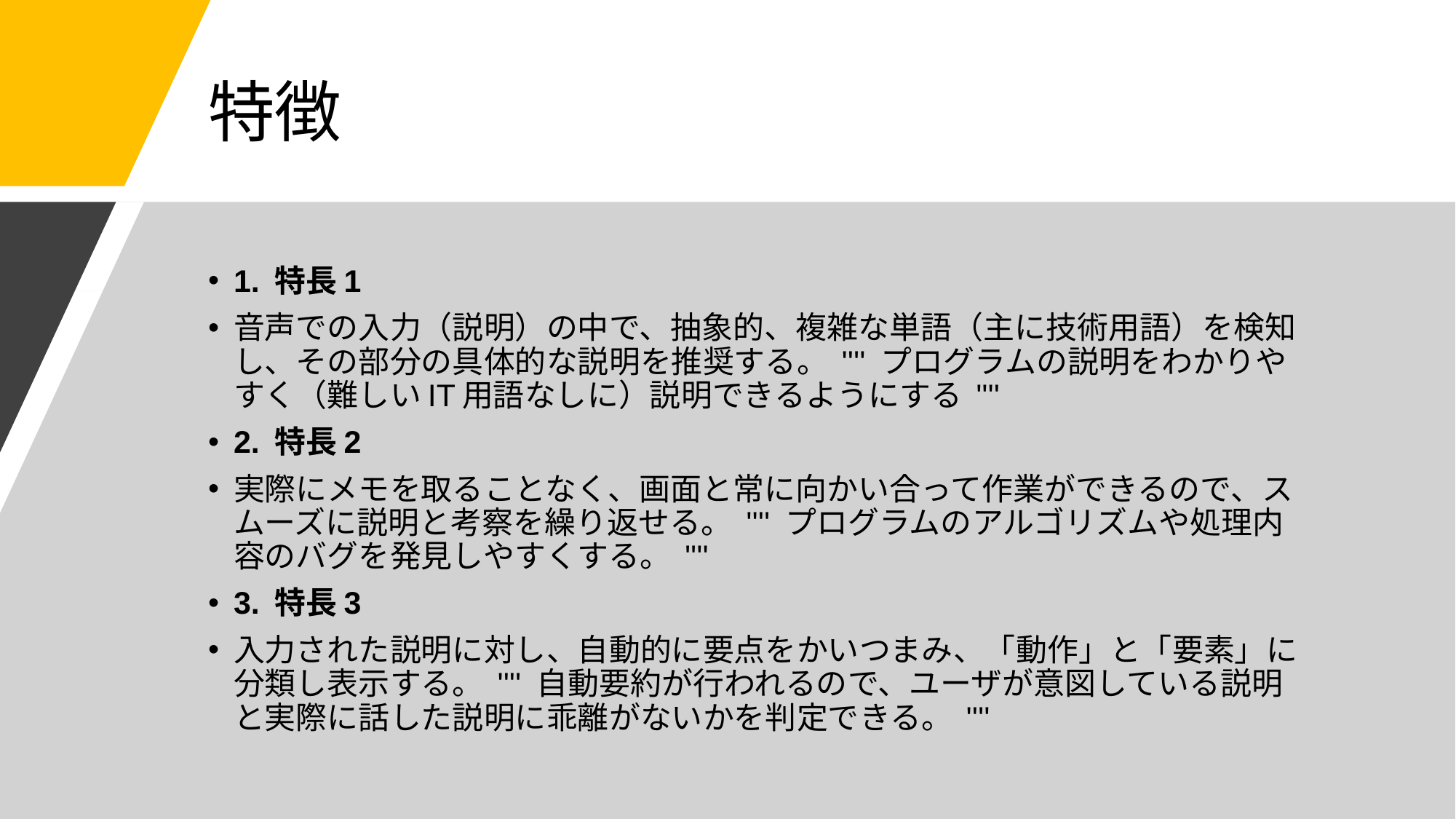

# 特徴

1. 特長1
音声での入力（説明）の中で、抽象的、複雑な単語（主に技術用語）を検知し、その部分の具体的な説明を推奨する。 '''' プログラムの説明をわかりやすく（難しいIT用語なしに）説明できるようにする ''''
2. 特長2
実際にメモを取ることなく、画面と常に向かい合って作業ができるので、スムーズに説明と考察を繰り返せる。 '''' プログラムのアルゴリズムや処理内容のバグを発見しやすくする。 ''''
3. 特長3
入力された説明に対し、自動的に要点をかいつまみ、「動作」と「要素」に分類し表示する。 '''' 自動要約が行われるので、ユーザが意図している説明と実際に話した説明に乖離がないかを判定できる。 ''''